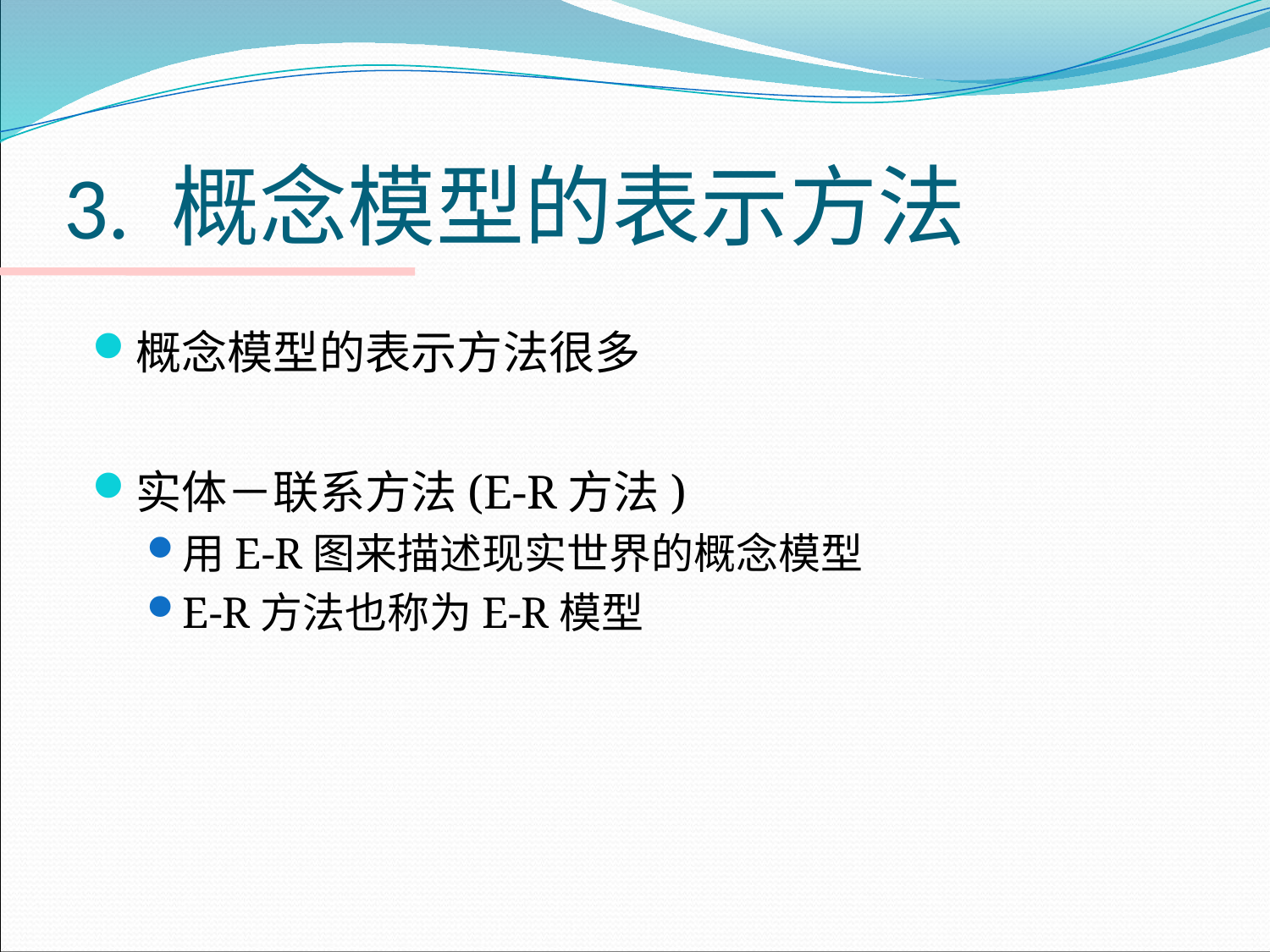

# 3. 概念模型的表示方法
概念模型的表示方法很多

实体－联系方法(E-R方法)
用E-R图来描述现实世界的概念模型
E-R方法也称为E-R模型

47